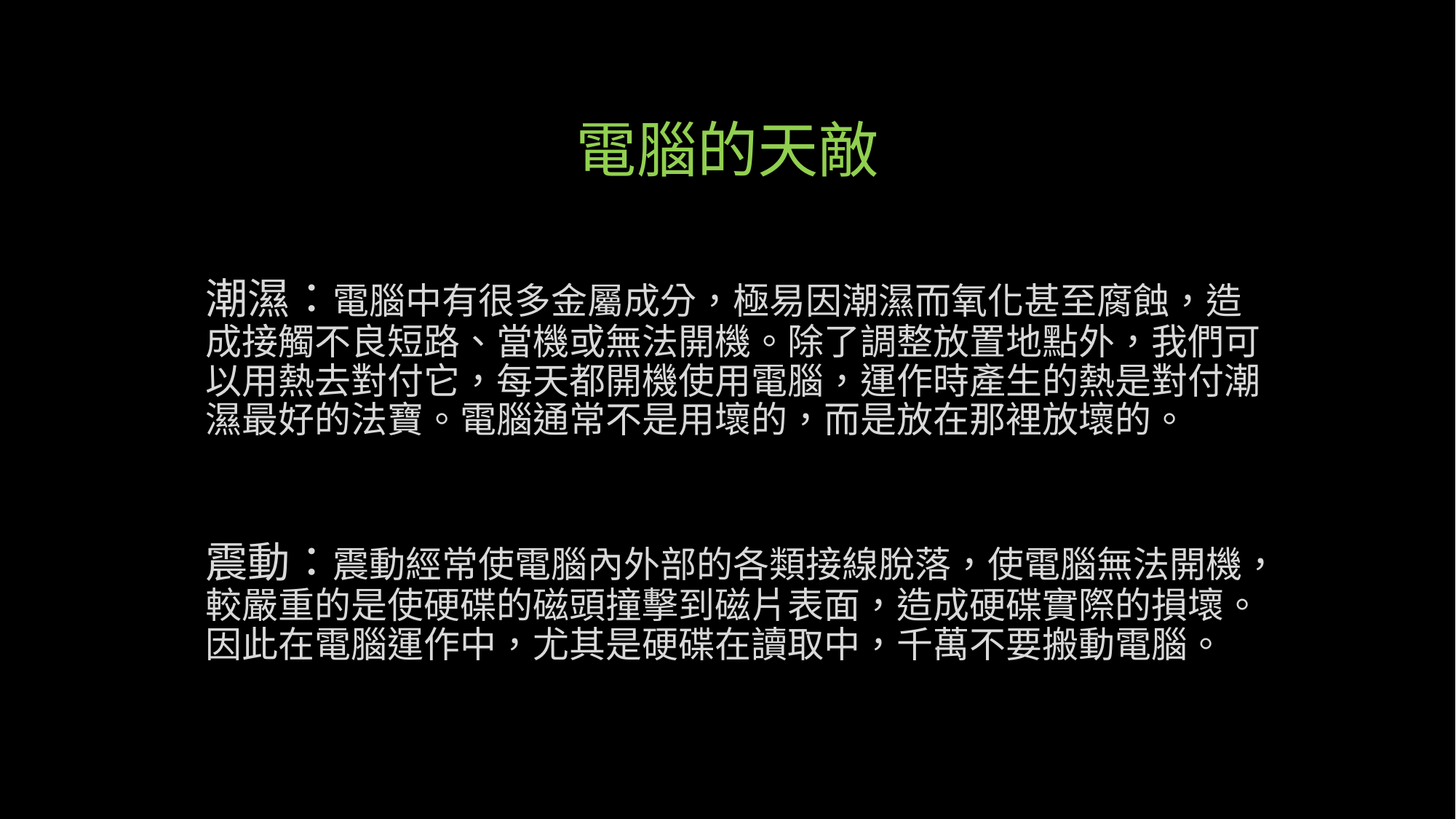

# 電腦的天敵
潮濕：電腦中有很多金屬成分，極易因潮濕而氧化甚至腐蝕，造成接觸不良短路、當機或無法開機。除了調整放置地點外，我們可以用熱去對付它，每天都開機使用電腦，運作時產生的熱是對付潮濕最好的法寶。電腦通常不是用壞的，而是放在那裡放壞的。

震動：震動經常使電腦內外部的各類接線脫落，使電腦無法開機，較嚴重的是使硬碟的磁頭撞擊到磁片表面，造成硬碟實際的損壞。因此在電腦運作中，尤其是硬碟在讀取中，千萬不要搬動電腦。